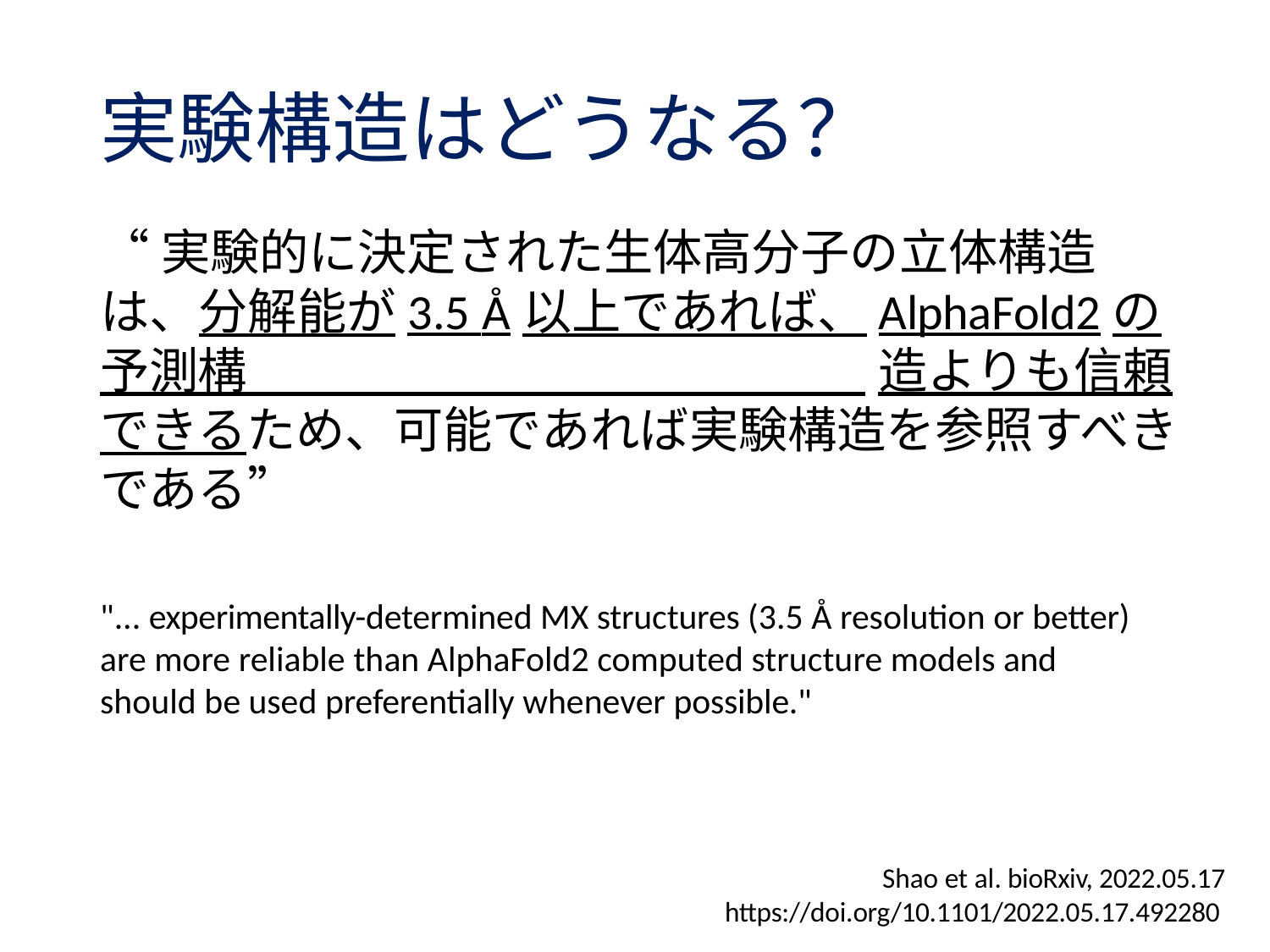

# 実験構造はどうなる？
“実験的に決定された⽣体⾼分⼦の⽴体構造は、分解能が3.5 Å以上であれば、AlphaFold2の予測構                           造よりも信頼できるため、可能であれば実験構造を参照すべきである”

"... experimentally-determined MX structures (3.5 Å resolution or better) are more reliable than AlphaFold2 computed structure models and should be used preferentially whenever possible."
Shao et al. bioRxiv, 2022.05.17 https://doi.org/10.1101/2022.05.17.492280